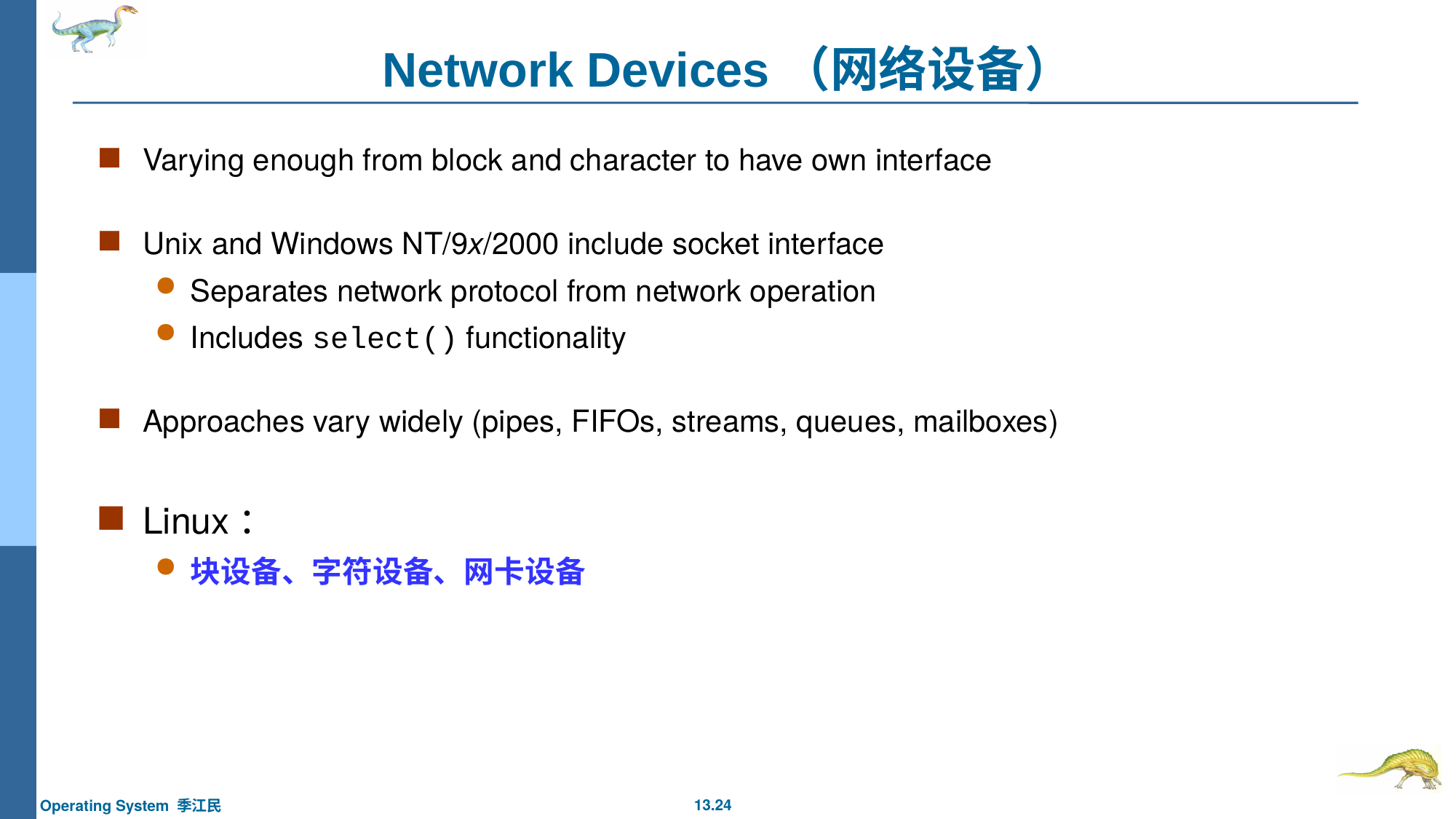

# Network Devices（网络设备）
Varying enough from block and character to have own interface
Unix and Windows NT/9x/2000 include socket interface
Separates network protocol from network operation
Includes select() functionality
Approaches vary widely (pipes, FIFOs, streams, queues, mailboxes)

Linux：
块设备、字符设备、网卡设备